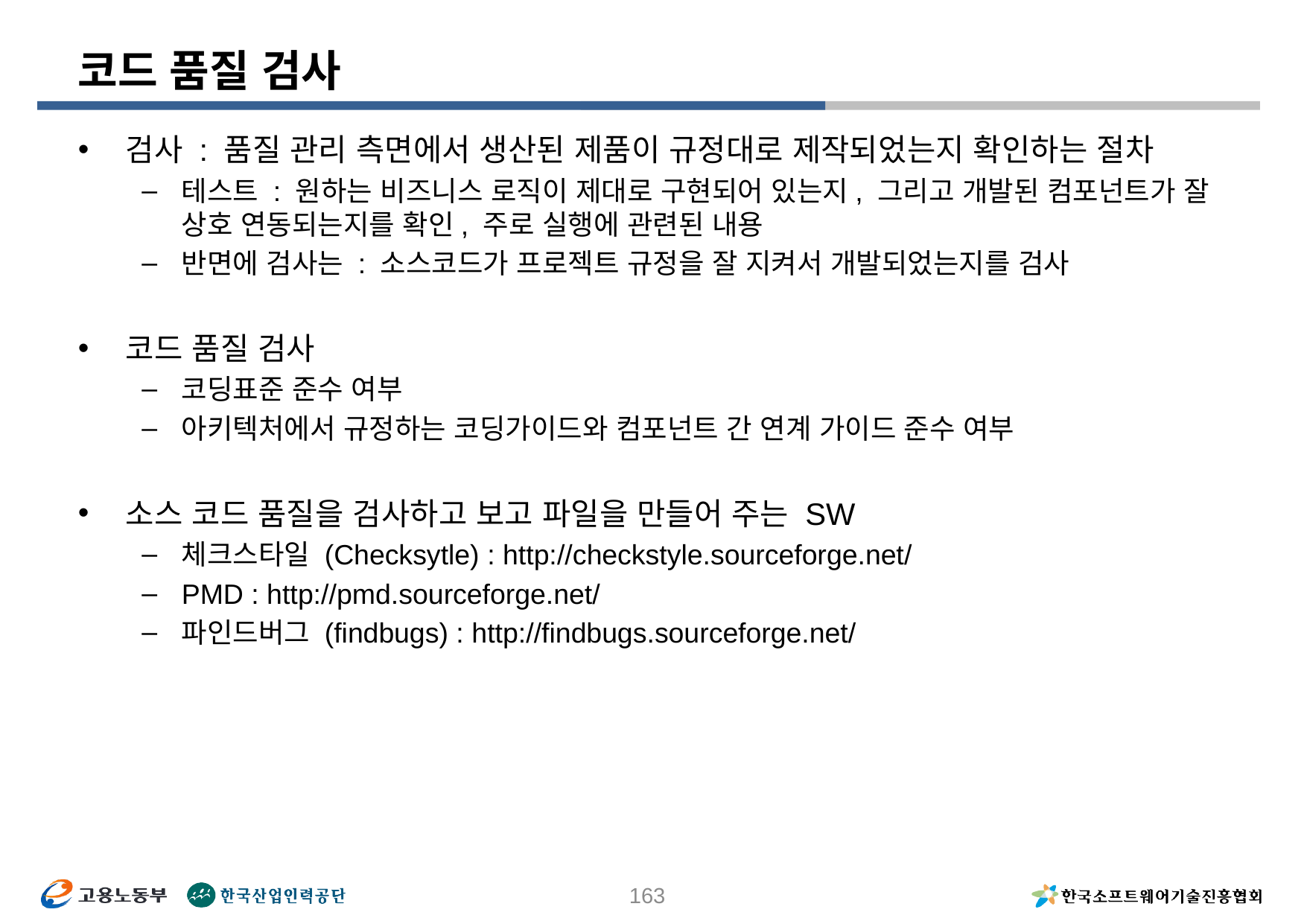

# 코드 품질 검사
검사 : 품질 관리 측면에서 생산된 제품이 규정대로 제작되었는지 확인하는 절차
테스트 : 원하는 비즈니스 로직이 제대로 구현되어 있는지, 그리고 개발된 컴포넌트가 잘 상호 연동되는지를 확인, 주로 실행에 관련된 내용
반면에 검사는 : 소스코드가 프로젝트 규정을 잘 지켜서 개발되었는지를 검사

코드 품질 검사
코딩표준 준수 여부
아키텍처에서 규정하는 코딩가이드와 컴포넌트 간 연계 가이드 준수 여부

소스 코드 품질을 검사하고 보고 파일을 만들어 주는 SW
체크스타일 (Checksytle) : http://checkstyle.sourceforge.net/
PMD : http://pmd.sourceforge.net/
파인드버그 (findbugs) : http://findbugs.sourceforge.net/

163